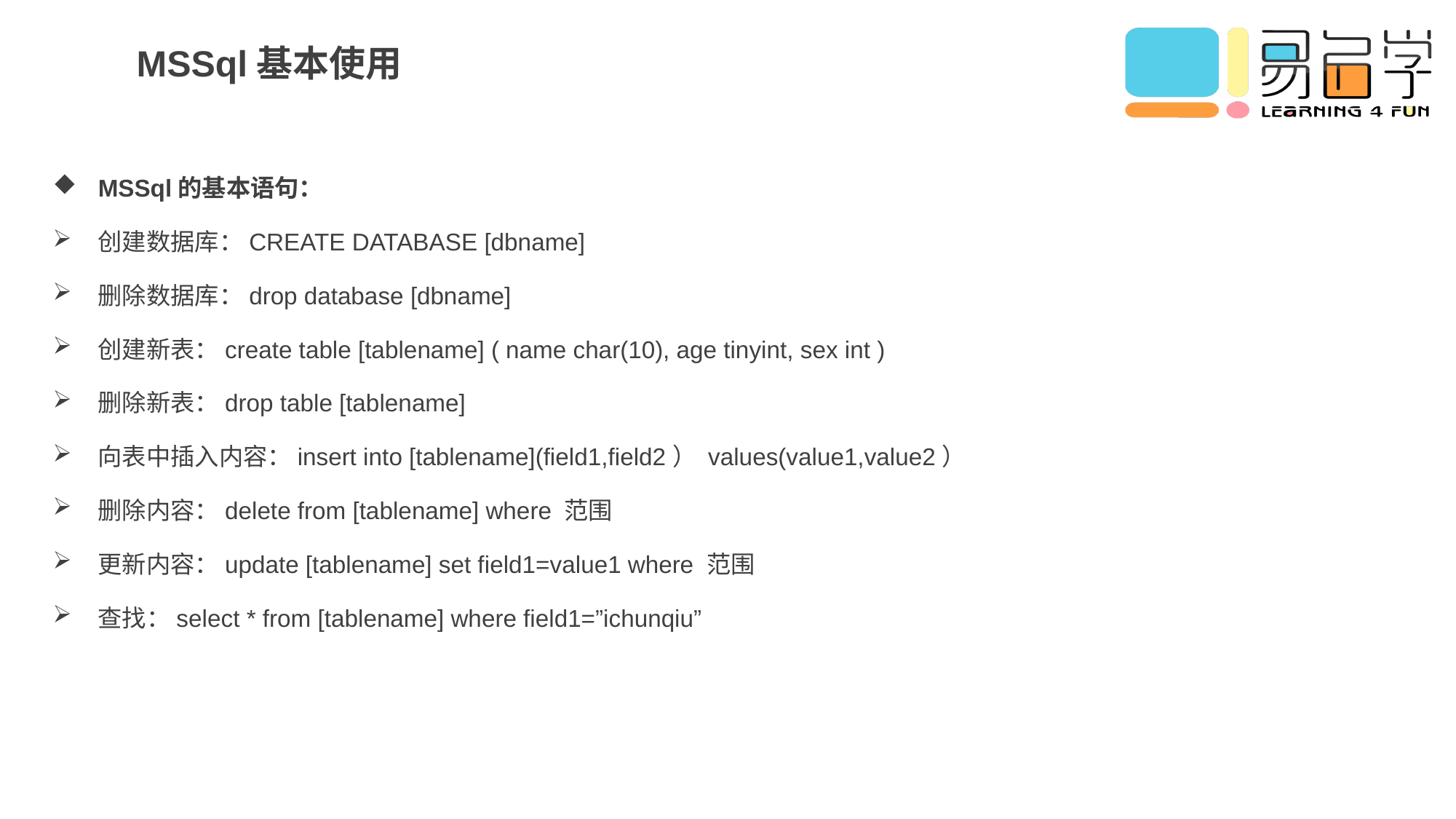

MSSql基本使用
MSSql的基本语句：
创建数据库：CREATE DATABASE [dbname]
删除数据库：drop database [dbname]
创建新表：create table [tablename] ( name char(10), age tinyint, sex int )
删除新表：drop table [tablename]
向表中插入内容：insert into [tablename](field1,field2） values(value1,value2）
删除内容：delete from [tablename] where 范围
更新内容：update [tablename] set field1=value1 where 范围
查找：select * from [tablename] where field1=”ichunqiu”